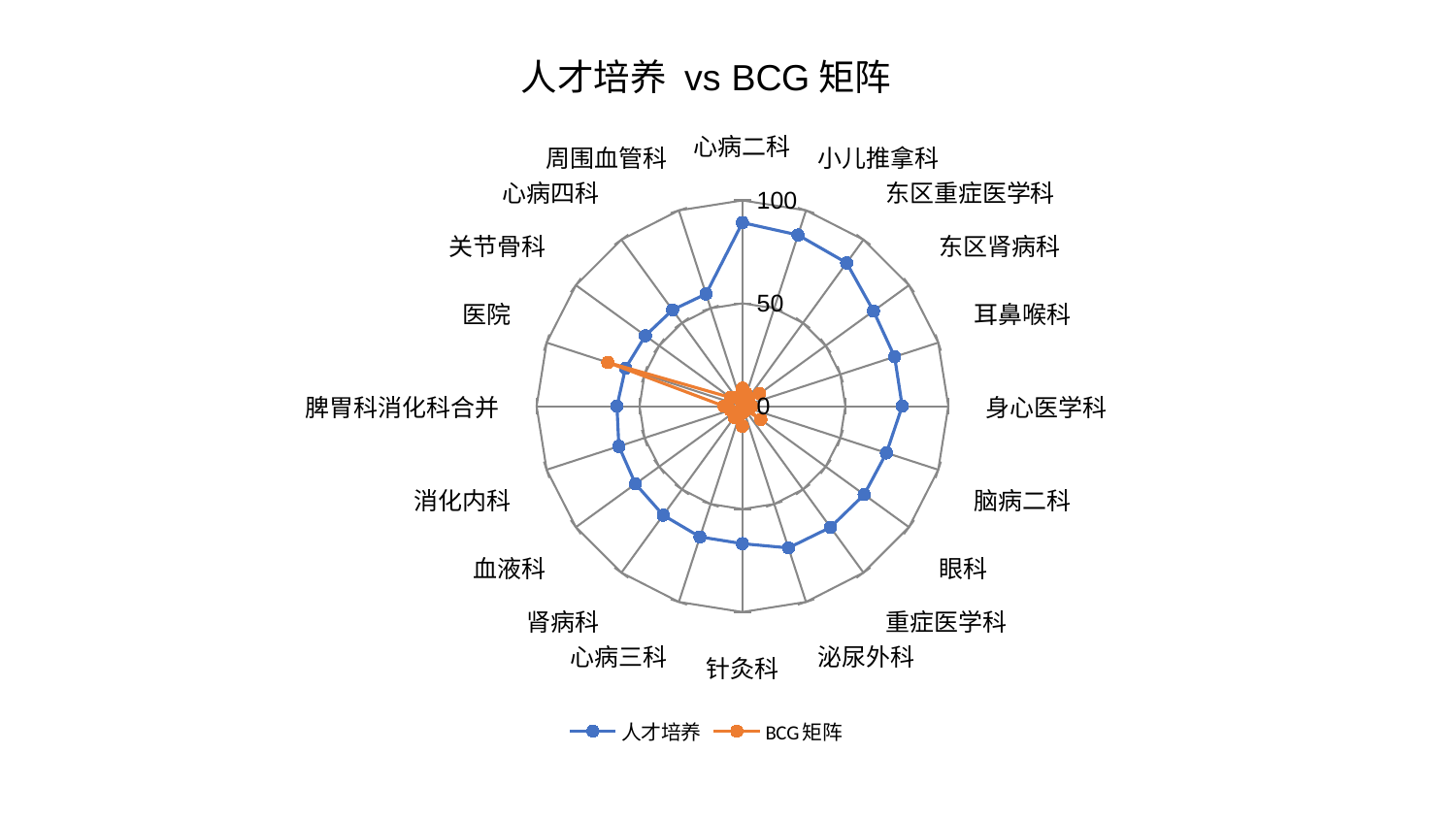

### Chart: 人才培养 vs BCG矩阵

| Category | 人才培养 | BCG矩阵 |
|---|---|---|
| 心病二科 | 89.18630006955463 | 8.762477100294253 |
| 小儿推拿科 | 87.46007616817246 | 6.345856452898939 |
| 东区重症医学科 | 86.08111473488243 | 4.277682195548769 |
| 东区肾病科 | 78.68639029636222 | 10.337133163918018 |
| 耳鼻喉科 | 77.73473427139264 | 1.6962323308797584 |
| 身心医学科 | 77.61163287998554 | 4.6376702090925495 |
| 脑病二科 | 73.53795919546907 | 1.180071308011765 |
| 眼科 | 73.08653382311967 | 11.05108800318126 |
| 重症医学科 | 72.76128384121505 | 2.017299732947826 |
| 泌尿外科 | 72.40351469628729 | 2.8345740196368396 |
| 针灸科 | 66.80534667502316 | 9.74092467903186 |
| 心病三科 | 66.79668480856105 | 4.704736095123114 |
| 肾病科 | 65.48310846958479 | 6.694057773091111 |
| 血液科 | 64.23027991950991 | 5.32159047742821 |
| 消化内科 | 63.12067480395489 | 6.153009722406676 |
| 脾胃科消化科合并 | 60.968614282109534 | 8.888313474909719 |
| 医院 | 59.74948451304334 | 68.7812224749006 |
| 关节骨科 | 58.28412141434952 | 7.1619004933119985 |
| 心病四科 | 57.81322564607893 | 5.214240333219642 |
| 周围血管科 | 57.32982509631032 | 2.578737891301057 |
93